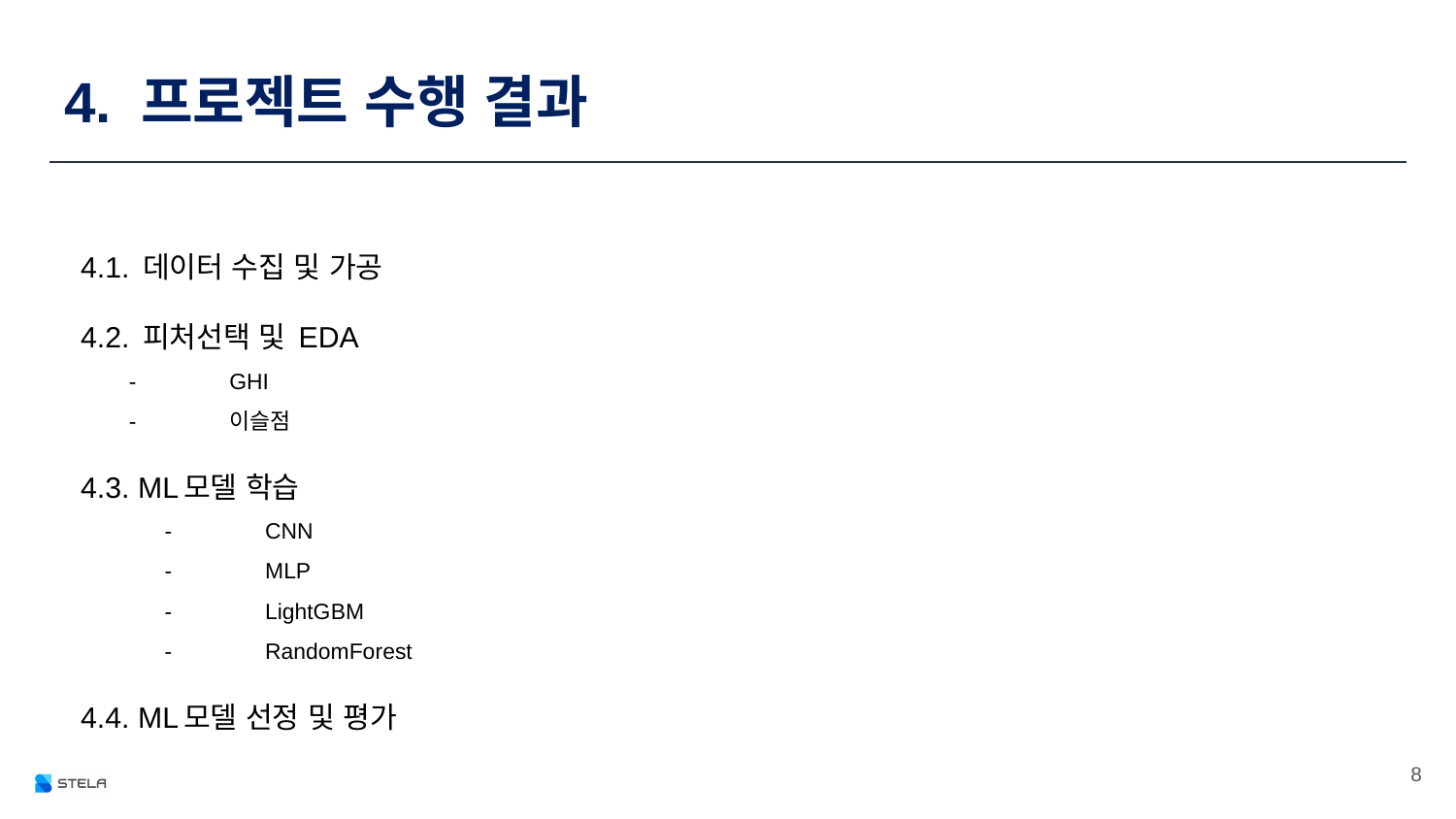

# 4. 프로젝트 수행 결과
  4.1. 데이터 수집 및 가공
  4.2. 피처선택 및 EDA
		-	GHI
		-	이슬점
  4.3. ML모델 학습
			-	CNN
			-	MLP
			-	LightGBM
			-	RandomForest
  4.4. ML모델 선정 및 평가
8